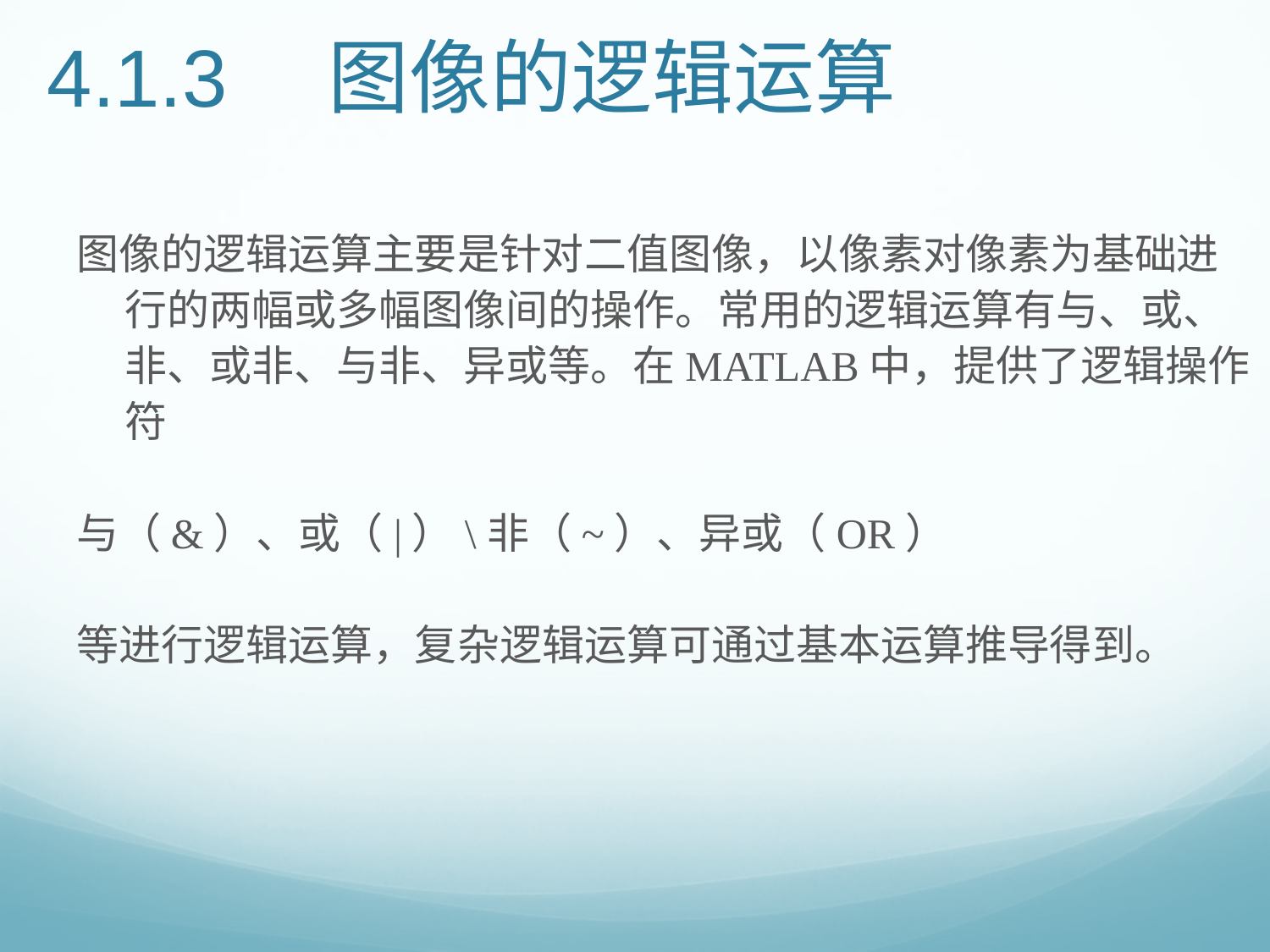

4.1.3　图像的逻辑运算
图像的逻辑运算主要是针对二值图像，以像素对像素为基础进行的两幅或多幅图像间的操作。常用的逻辑运算有与、或、非、或非、与非、异或等。在MATLAB中，提供了逻辑操作符

与（&）、或（|）\非（~）、异或（OR）

等进行逻辑运算，复杂逻辑运算可通过基本运算推导得到。